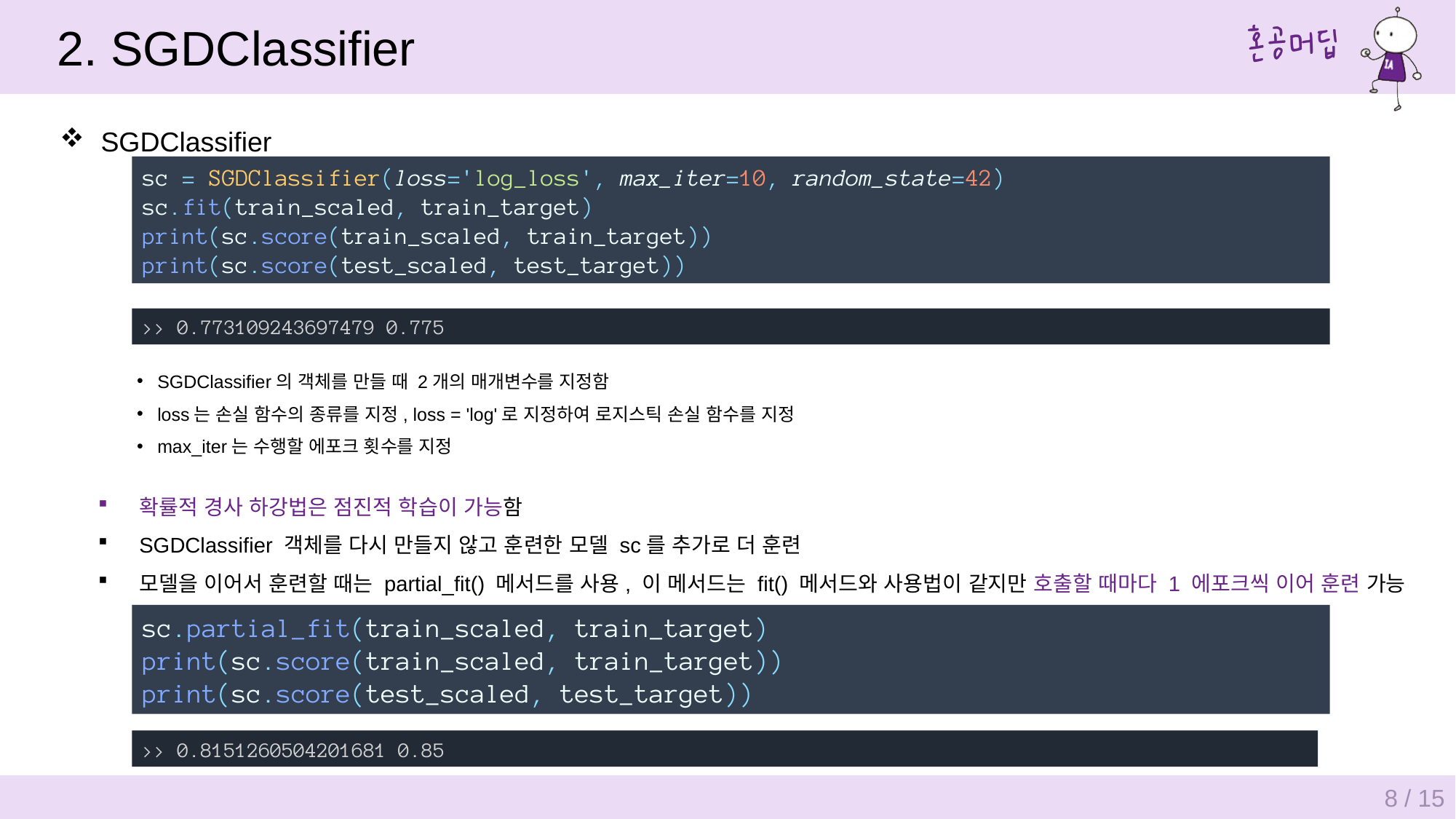

2. SGDClassifier
SGDClassifier
sc = SGDClassifier(loss='log_loss', max_iter=10, random_state=42)
sc.fit(train_scaled, train_target)
print(sc.score(train_scaled, train_target))
print(sc.score(test_scaled, test_target))
>> 0.773109243697479 0.775
SGDClassifier의 객체를 만들 때 2개의 매개변수를 지정함
loss는 손실 함수의 종류를 지정, loss = 'log'로 지정하여 로지스틱 손실 함수를 지정
max_iter는 수행할 에포크 횟수를 지정
확률적 경사 하강법은 점진적 학습이 가능함
SGDClassifier 객체를 다시 만들지 않고 훈련한 모델 sc를 추가로 더 훈련
모델을 이어서 훈련할 때는 partial_fit() 메서드를 사용, 이 메서드는 fit() 메서드와 사용법이 같지만 호출할 때마다 1 에포크씩 이어 훈련 가능
sc.partial_fit(train_scaled, train_target)
print(sc.score(train_scaled, train_target))
print(sc.score(test_scaled, test_target))
>> 0.8151260504201681 0.85
8 / 15